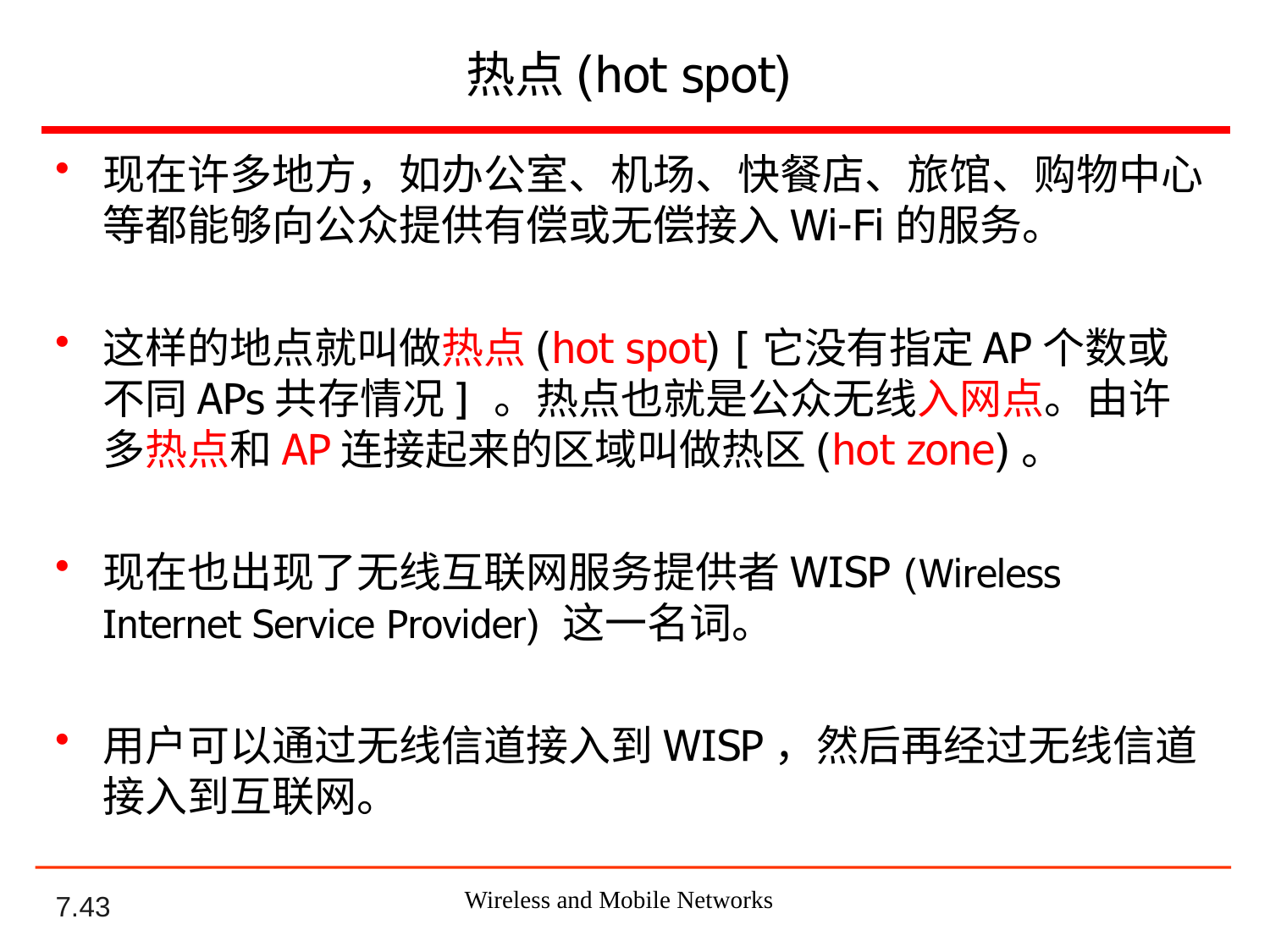

# 热点(hot spot)
现在许多地方，如办公室、机场、快餐店、旅馆、购物中心等都能够向公众提供有偿或无偿接入Wi-Fi的服务。

这样的地点就叫做热点(hot spot) [它没有指定AP个数或不同APs共存情况] 。热点也就是公众无线入网点。由许多热点和AP连接起来的区域叫做热区(hot zone)。

现在也出现了无线互联网服务提供者WISP (Wireless Internet Service Provider) 这一名词。

用户可以通过无线信道接入到WISP，然后再经过无线信道接入到互联网。